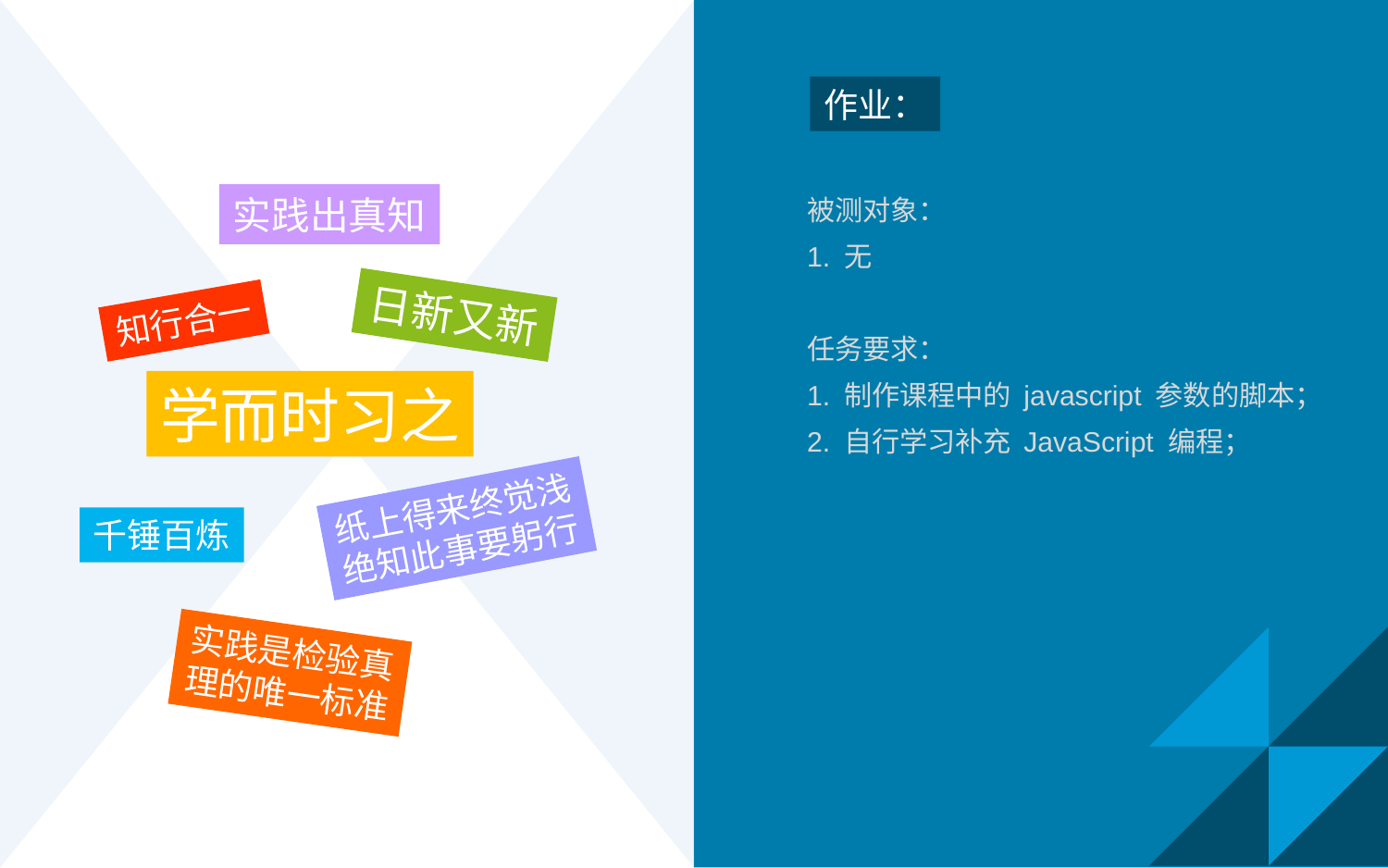

作业：

被测对象：
1. 无

任务要求：
1. 制作课程中的 javascript 参数的脚本；
2. 自行学习补充 JavaScript 编程；

实践出真知

日新又新
知行合一
学而时习之
纸上得来终觉浅
绝知此事要躬行
千锤百炼
实践是检验真
理的唯一标准